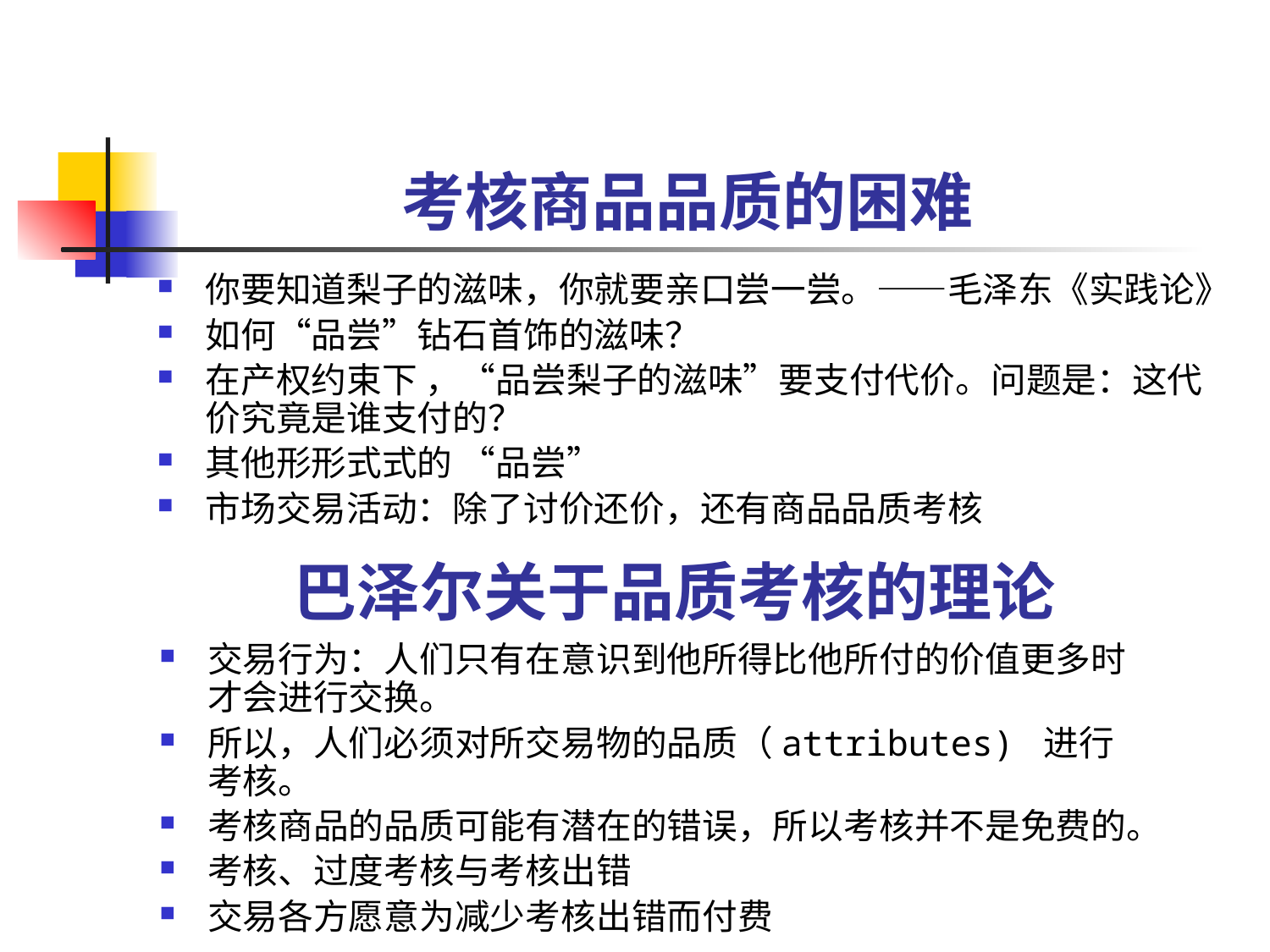

# 考核商品品质的困难
你要知道梨子的滋味，你就要亲口尝一尝。——毛泽东《实践论》
如何“品尝”钻石首饰的滋味？
在产权约束下 ，“品尝梨子的滋味”要支付代价。问题是：这代价究竟是谁支付的？
其他形形式式的 “品尝”
市场交易活动：除了讨价还价，还有商品品质考核
巴泽尔关于品质考核的理论
交易行为：人们只有在意识到他所得比他所付的价值更多时才会进行交换。
所以，人们必须对所交易物的品质（attributes) 进行考核。
考核商品的品质可能有潜在的错误，所以考核并不是免费的。
考核、过度考核与考核出错
交易各方愿意为减少考核出错而付费